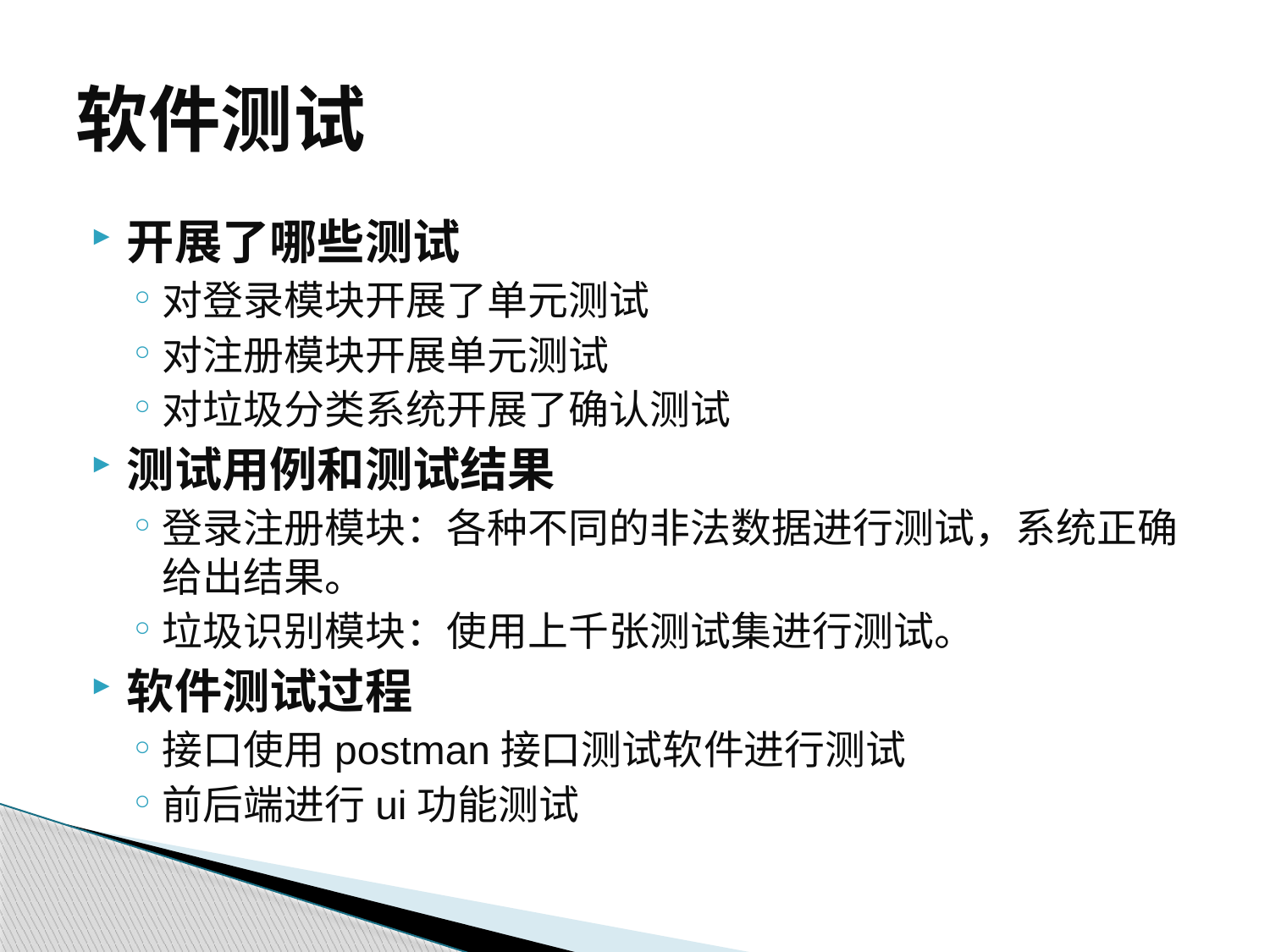

# 软件测试
开展了哪些测试
对登录模块开展了单元测试
对注册模块开展单元测试
对垃圾分类系统开展了确认测试
测试用例和测试结果
登录注册模块：各种不同的非法数据进行测试，系统正确给出结果。
垃圾识别模块：使用上千张测试集进行测试。
软件测试过程
接口使用postman接口测试软件进行测试
前后端进行ui功能测试